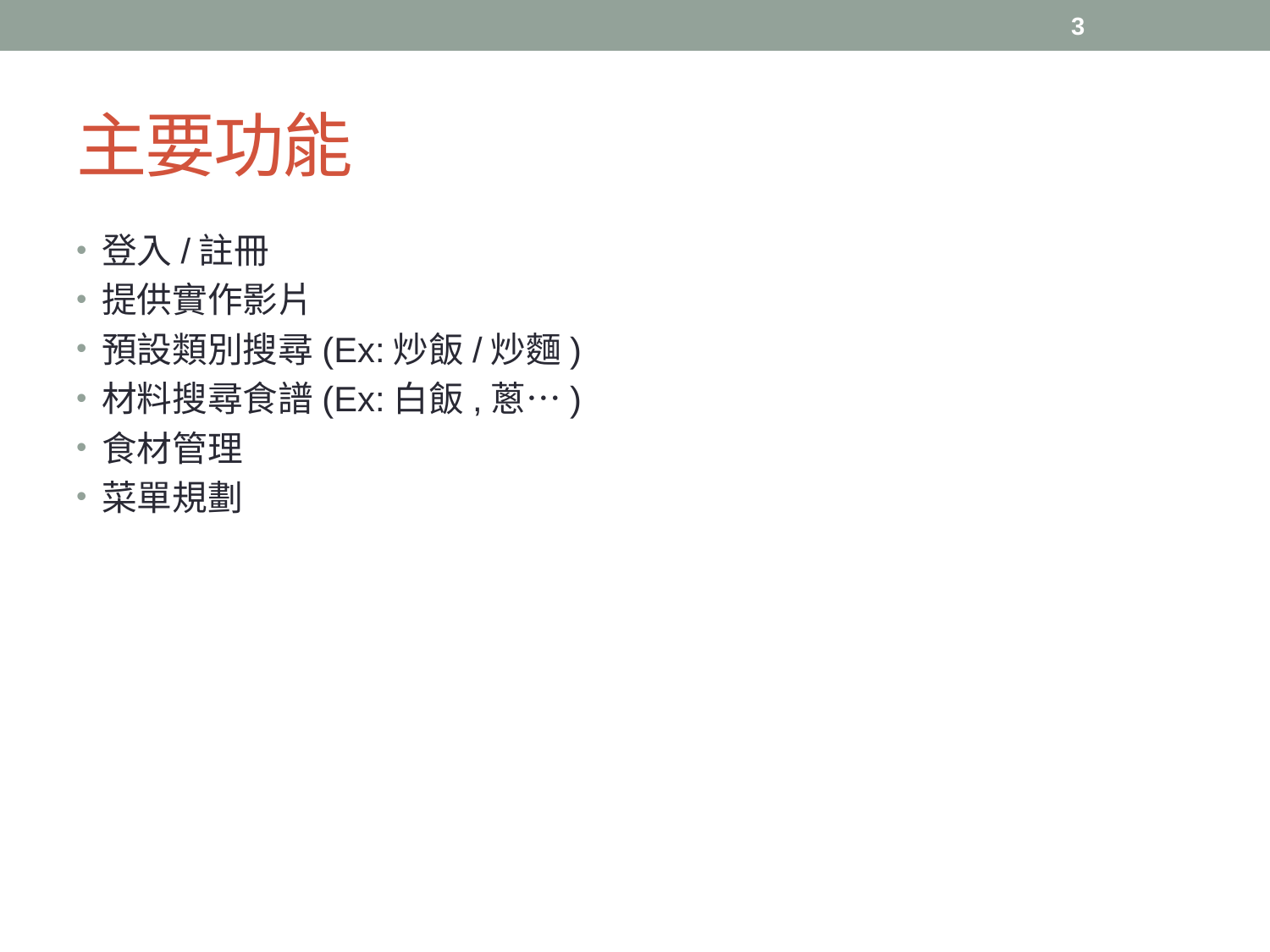

3
# 主要功能
登入/註冊
提供實作影片
預設類別搜尋(Ex:炒飯/炒麵)
材料搜尋食譜(Ex:白飯,蔥…)
食材管理
菜單規劃